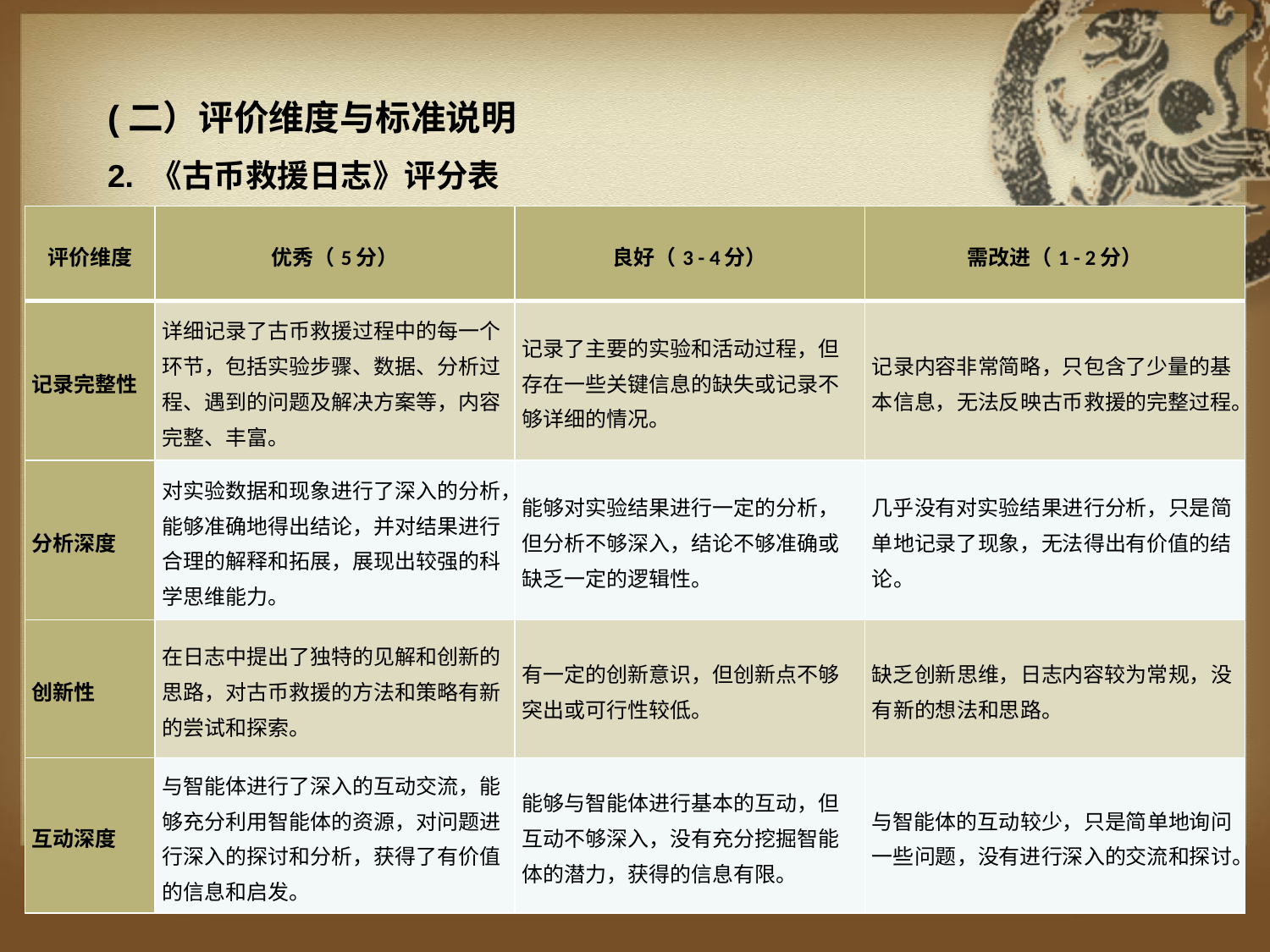

(二）评价维度与标准说明
2. 《古币救援日志》评分表
| 评价维度 | 优秀（5分） | 良好（3 - 4分） | 需改进（1 - 2分） |
| --- | --- | --- | --- |
| 记录完整性 | 详细记录了古币救援过程中的每一个环节，包括实验步骤、数据、分析过程、遇到的问题及解决方案等，内容完整、丰富。 | 记录了主要的实验和活动过程，但存在一些关键信息的缺失或记录不够详细的情况。 | 记录内容非常简略，只包含了少量的基本信息，无法反映古币救援的完整过程。 |
| 分析深度 | 对实验数据和现象进行了深入的分析，能够准确地得出结论，并对结果进行合理的解释和拓展，展现出较强的科学思维能力。 | 能够对实验结果进行一定的分析，但分析不够深入，结论不够准确或缺乏一定的逻辑性。 | 几乎没有对实验结果进行分析，只是简单地记录了现象，无法得出有价值的结论。 |
| 创新性 | 在日志中提出了独特的见解和创新的思路，对古币救援的方法和策略有新的尝试和探索。 | 有一定的创新意识，但创新点不够突出或可行性较低。 | 缺乏创新思维，日志内容较为常规，没有新的想法和思路。 |
| 互动深度 | 与智能体进行了深入的互动交流，能够充分利用智能体的资源，对问题进行深入的探讨和分析，获得了有价值的信息和启发。 | 能够与智能体进行基本的互动，但互动不够深入，没有充分挖掘智能体的潜力，获得的信息有限。 | 与智能体的互动较少，只是简单地询问一些问题，没有进行深入的交流和探讨。 |